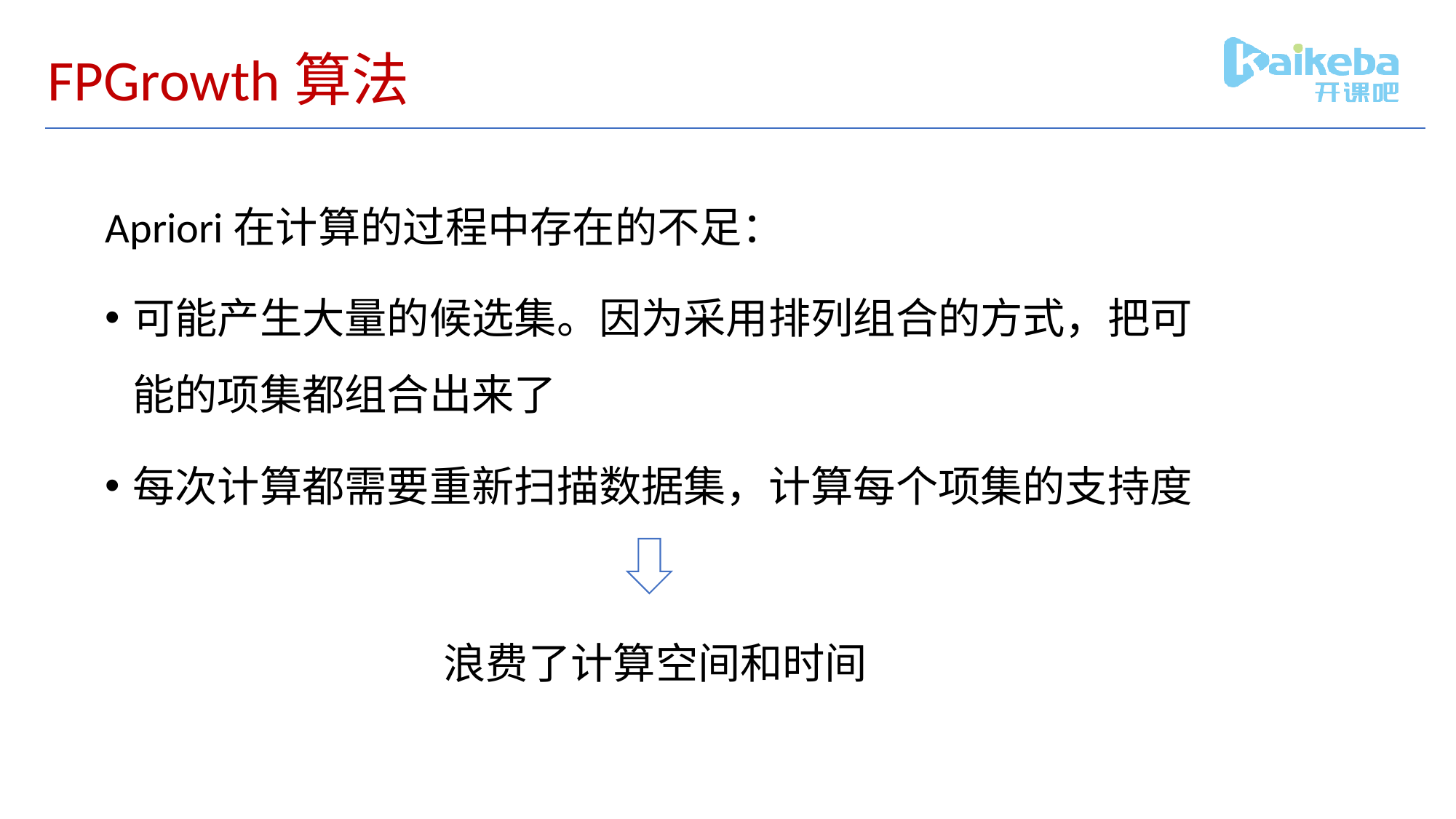

# FPGrowth算法
Apriori在计算的过程中存在的不足：
可能产生大量的候选集。因为采用排列组合的方式，把可能的项集都组合出来了
每次计算都需要重新扫描数据集，计算每个项集的支持度

浪费了计算空间和时间